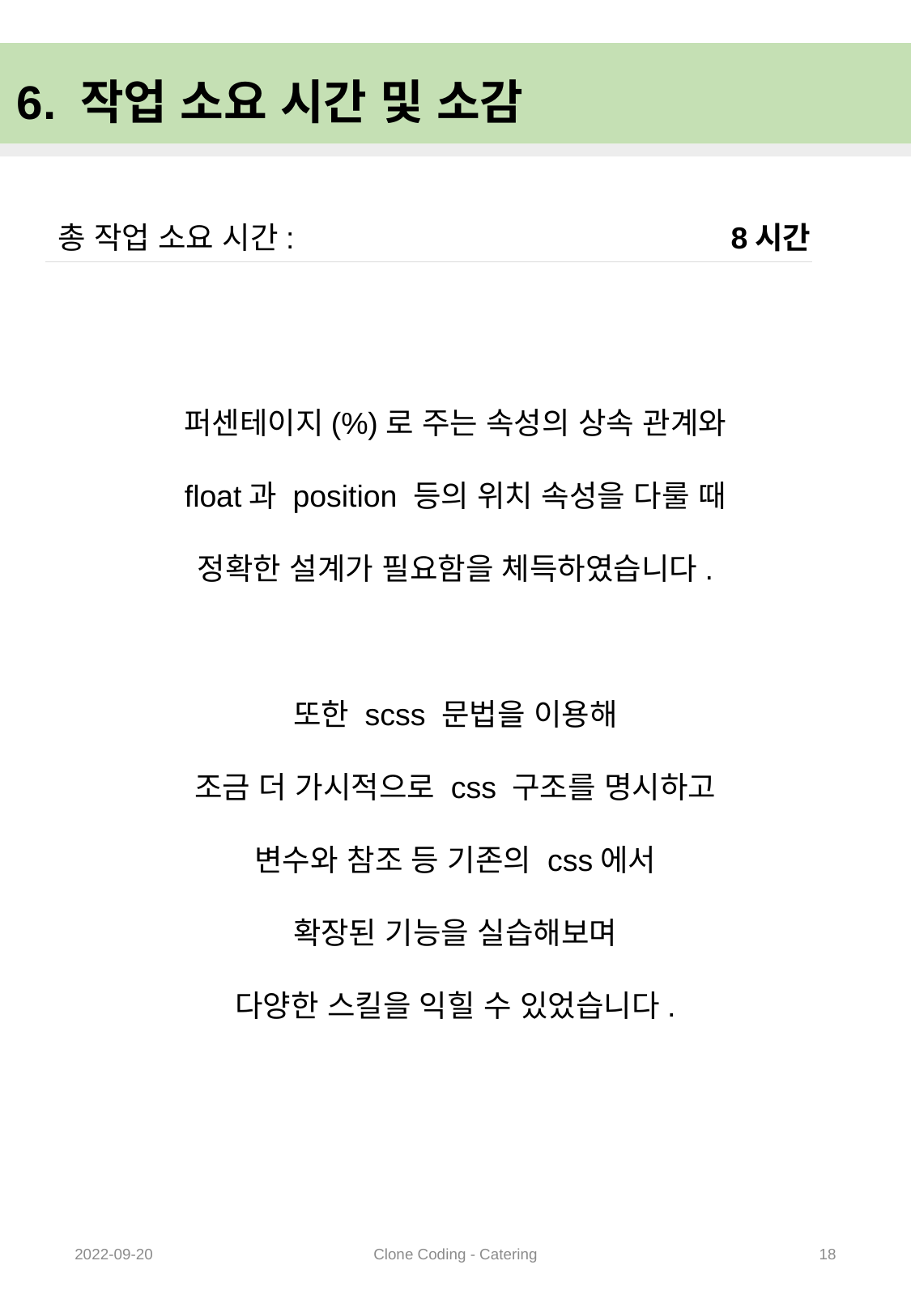

6. 작업 소요 시간 및 소감

총 작업 소요 시간:
8시간
퍼센테이지(%)로 주는 속성의 상속 관계와
float과 position 등의 위치 속성을 다룰 때
정확한 설계가 필요함을 체득하였습니다.

또한 scss 문법을 이용해
조금 더 가시적으로 css 구조를 명시하고
변수와 참조 등 기존의 css에서
확장된 기능을 실습해보며
다양한 스킬을 익힐 수 있었습니다.
2022-09-20
Clone Coding - Catering
18